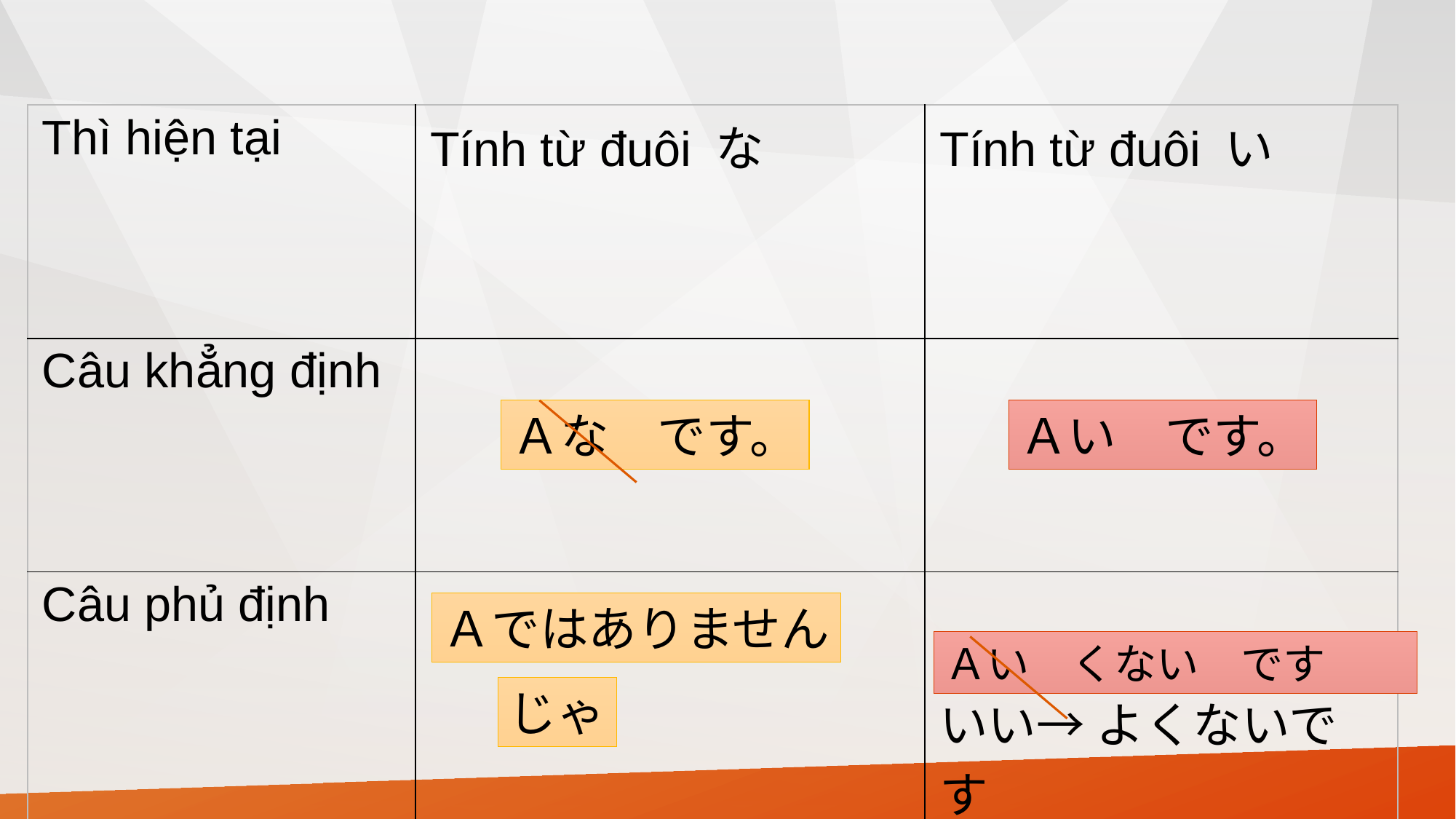

| Thì hiện tại | Tính từ đuôi な | Tính từ đuôi い |
| --- | --- | --- |
| Câu khẳng định |  |  |
| Câu phủ định |  | いい→ よくないです |
Ａい　です。
Ａな　です。
Ａではありません
Ａい　くない　です
じゃ